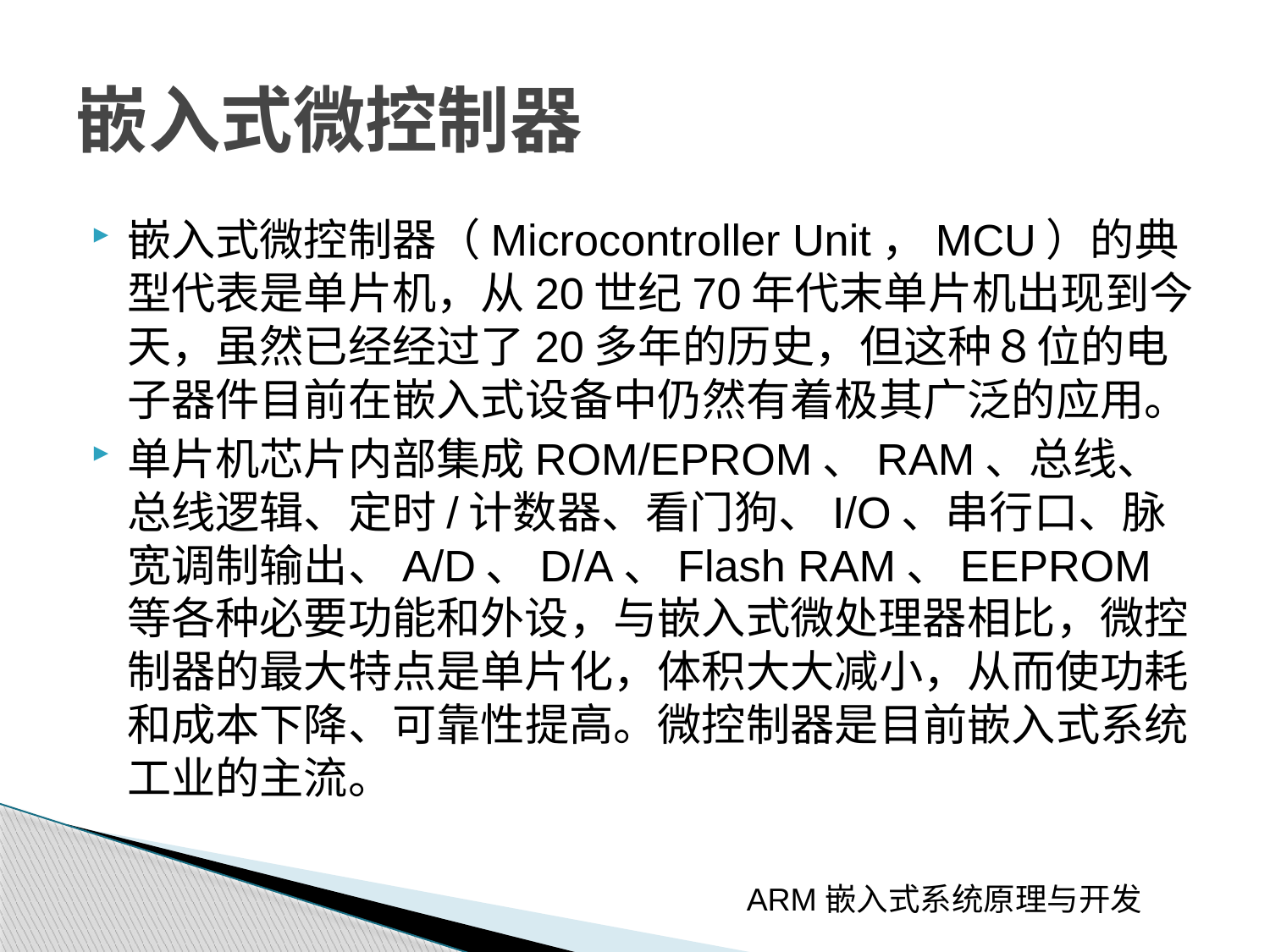

# 嵌入式微控制器
嵌入式微控制器（Microcontroller Unit，MCU）的典型代表是单片机，从20世纪70年代末单片机出现到今天，虽然已经经过了20多年的历史，但这种８位的电子器件目前在嵌入式设备中仍然有着极其广泛的应用。
单片机芯片内部集成ROM/EPROM、RAM、总线、总线逻辑、定时/计数器、看门狗、I/O、串行口、脉宽调制输出、A/D、D/A、Flash RAM、EEPROM等各种必要功能和外设，与嵌入式微处理器相比，微控制器的最大特点是单片化，体积大大减小，从而使功耗和成本下降、可靠性提高。微控制器是目前嵌入式系统工业的主流。
ARM嵌入式系统原理与开发